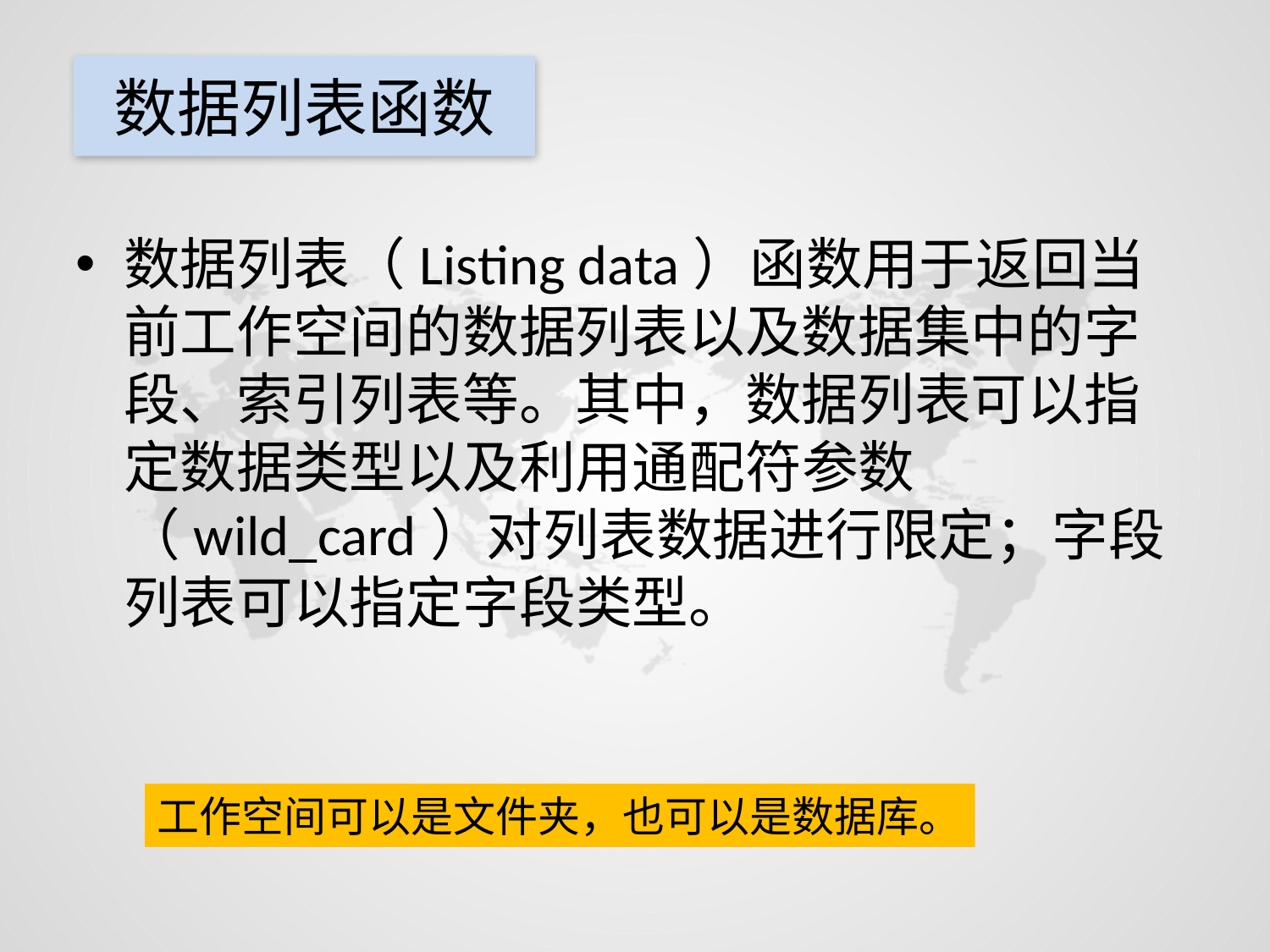

# 数据列表函数
数据列表（Listing data）函数用于返回当前工作空间的数据列表以及数据集中的字段、索引列表等。其中，数据列表可以指定数据类型以及利用通配符参数（wild_card）对列表数据进行限定；字段列表可以指定字段类型。
工作空间可以是文件夹，也可以是数据库。